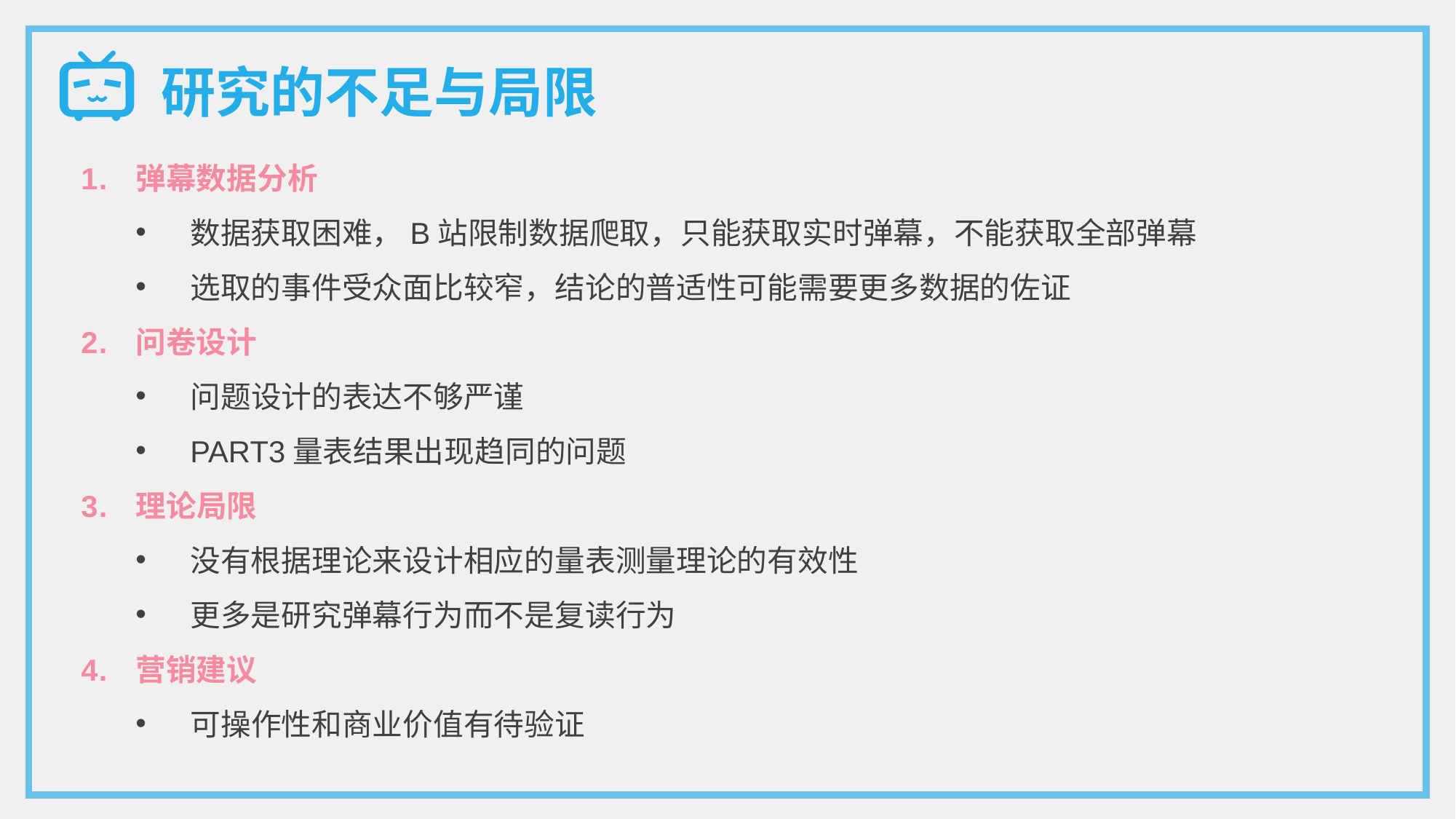

研究的不足与局限
弹幕数据分析
数据获取困难，B站限制数据爬取，只能获取实时弹幕，不能获取全部弹幕
选取的事件受众面比较窄，结论的普适性可能需要更多数据的佐证
问卷设计
问题设计的表达不够严谨
PART3量表结果出现趋同的问题
理论局限
没有根据理论来设计相应的量表测量理论的有效性
更多是研究弹幕行为而不是复读行为
营销建议
可操作性和商业价值有待验证